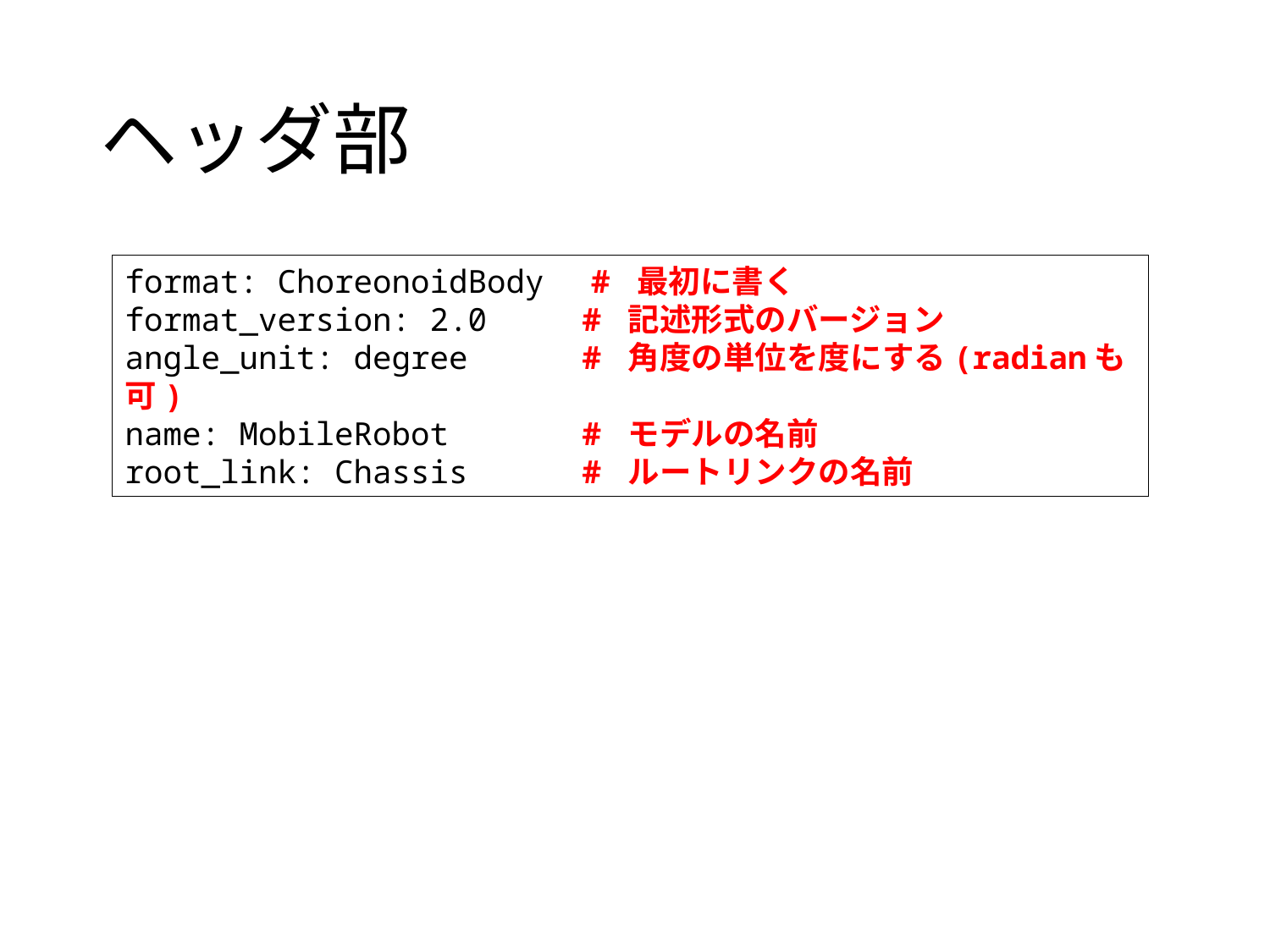

# ヘッダ部
format: ChoreonoidBody　# 最初に書く
format_version: 2.0     # 記述形式のバージョン
angle_unit: degree      # 角度の単位を度にする(radianも可)
name: MobileRobot       # モデルの名前
root_link: Chassis      # ルートリンクの名前